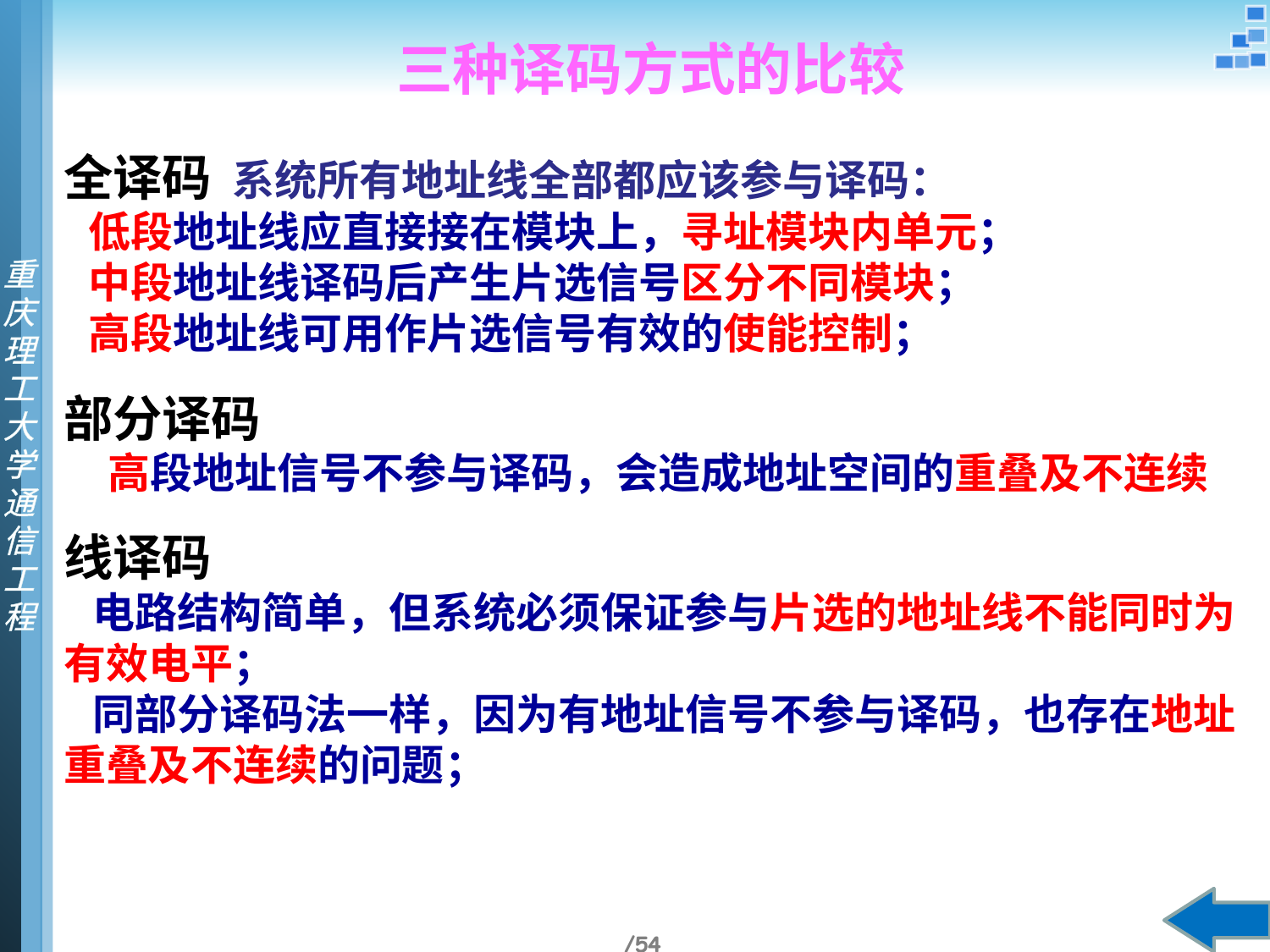

三种译码方式的比较
全译码  系统所有地址线全部都应该参与译码：
低段地址线应直接接在模块上，寻址模块内单元；
中段地址线译码后产生片选信号区分不同模块；
高段地址线可用作片选信号有效的使能控制；
部分译码
 高段地址信号不参与译码，会造成地址空间的重叠及不连续。
线译码
  电路结构简单，但系统必须保证参与片选的地址线不能同时为有效电平；
  同部分译码法一样，因为有地址信号不参与译码，也存在地址重叠及不连续的问题；

43
/54